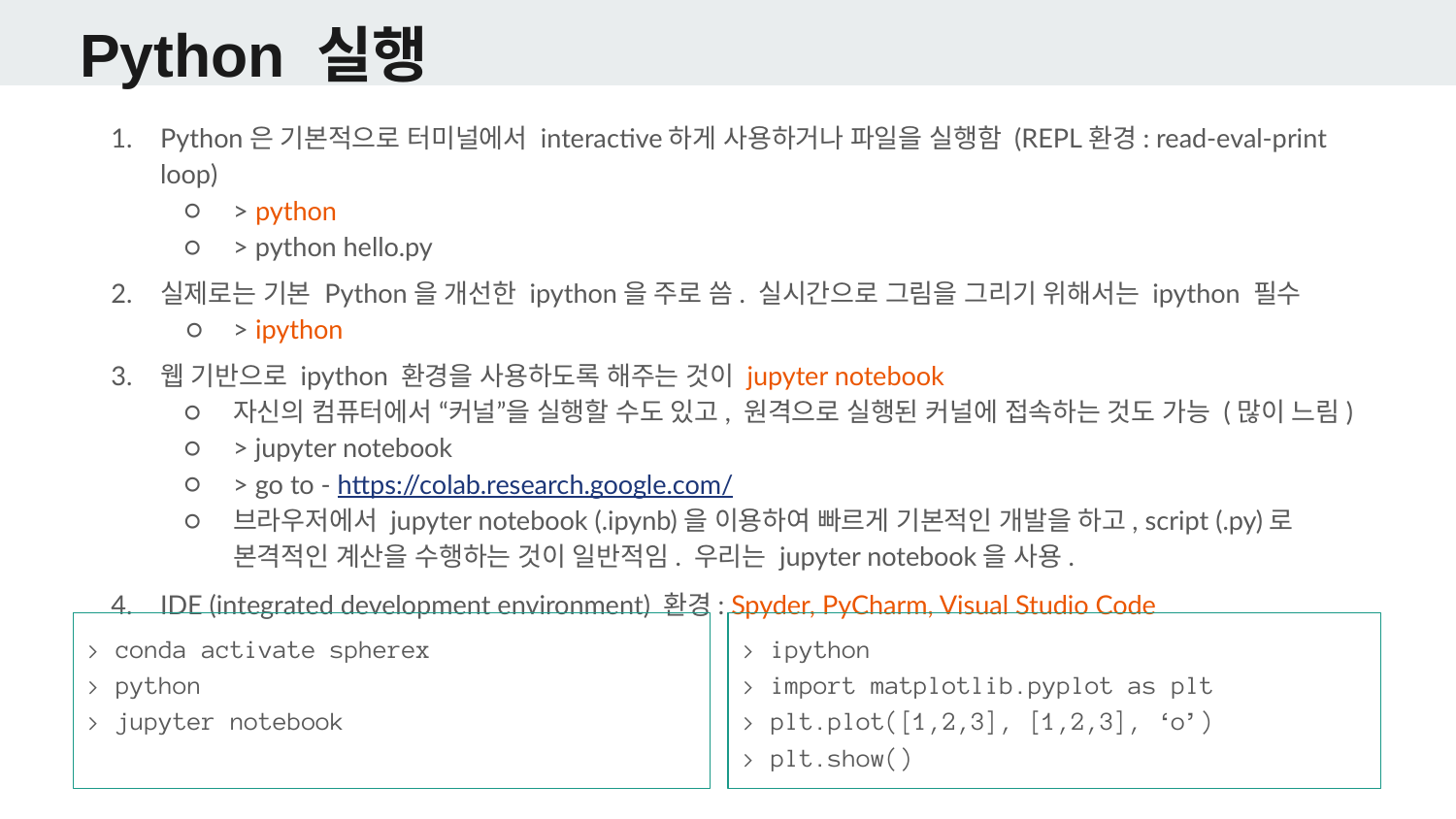

# Python 실행
Python은 기본적으로 터미널에서 interactive하게 사용하거나 파일을 실행함 (REPL환경: read-eval-print loop)
> python
> python hello.py
실제로는 기본 Python을 개선한 ipython을 주로 씀. 실시간으로 그림을 그리기 위해서는 ipython 필수
> ipython
웹 기반으로 ipython 환경을 사용하도록 해주는 것이 jupyter notebook
자신의 컴퓨터에서 “커널”을 실행할 수도 있고, 원격으로 실행된 커널에 접속하는 것도 가능 (많이 느림)
> jupyter notebook
> go to - https://colab.research.google.com/
브라우저에서 jupyter notebook (.ipynb)을 이용하여 빠르게 기본적인 개발을 하고, script (.py)로 본격적인 계산을 수행하는 것이 일반적임. 우리는 jupyter notebook을 사용.
IDE (integrated development environment) 환경: Spyder, PyCharm, Visual Studio Code
> conda activate spherex
> python
> jupyter notebook

> ipython
> import matplotlib.pyplot as plt
> plt.plot([1,2,3], [1,2,3], ‘o’)
> plt.show()